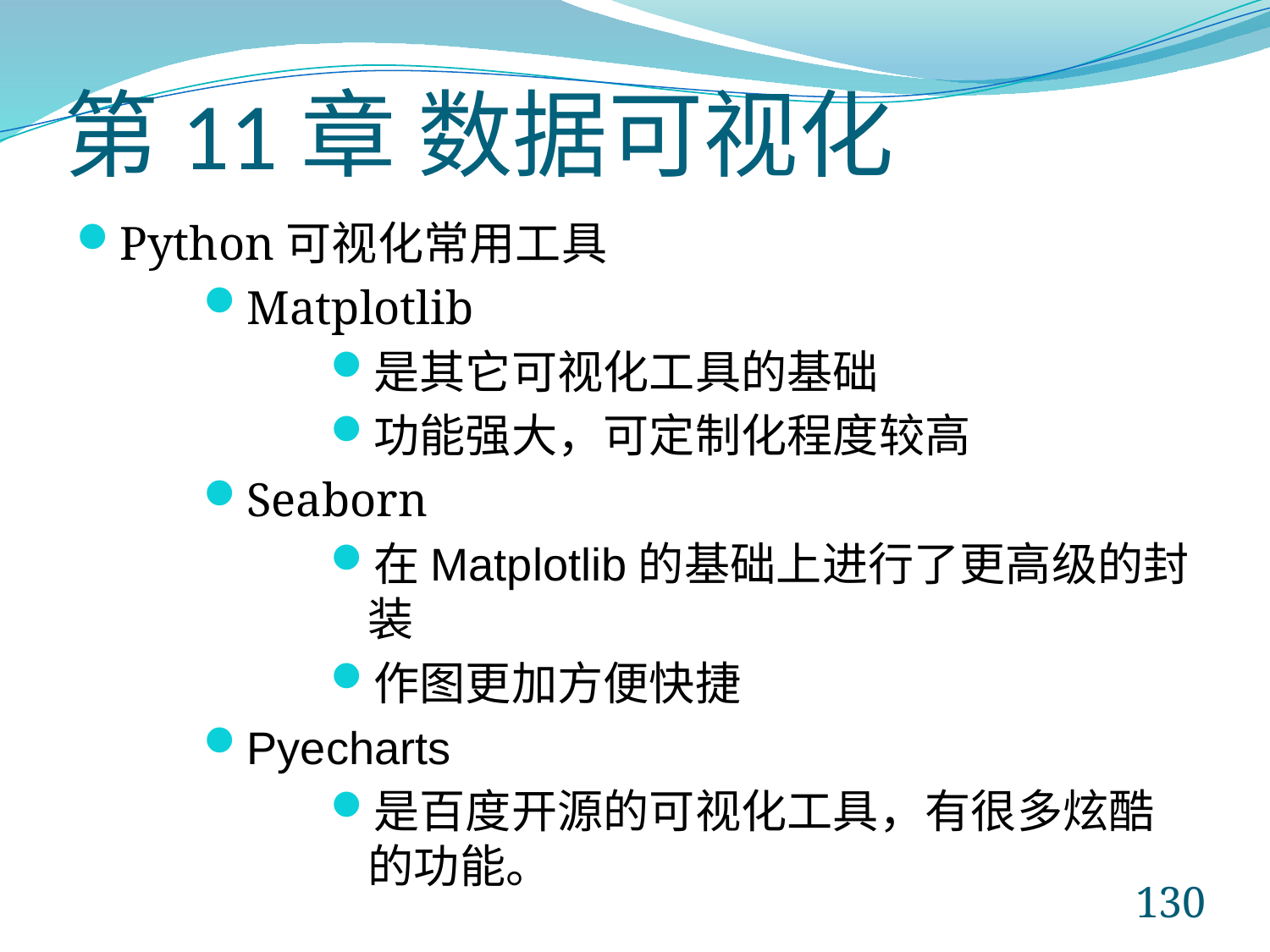

# 第11章 数据可视化
Python可视化常用工具
Matplotlib
是其它可视化工具的基础
功能强大，可定制化程度较高
Seaborn
在Matplotlib的基础上进行了更高级的封装
作图更加方便快捷
Pyecharts
是百度开源的可视化工具，有很多炫酷的功能。

130